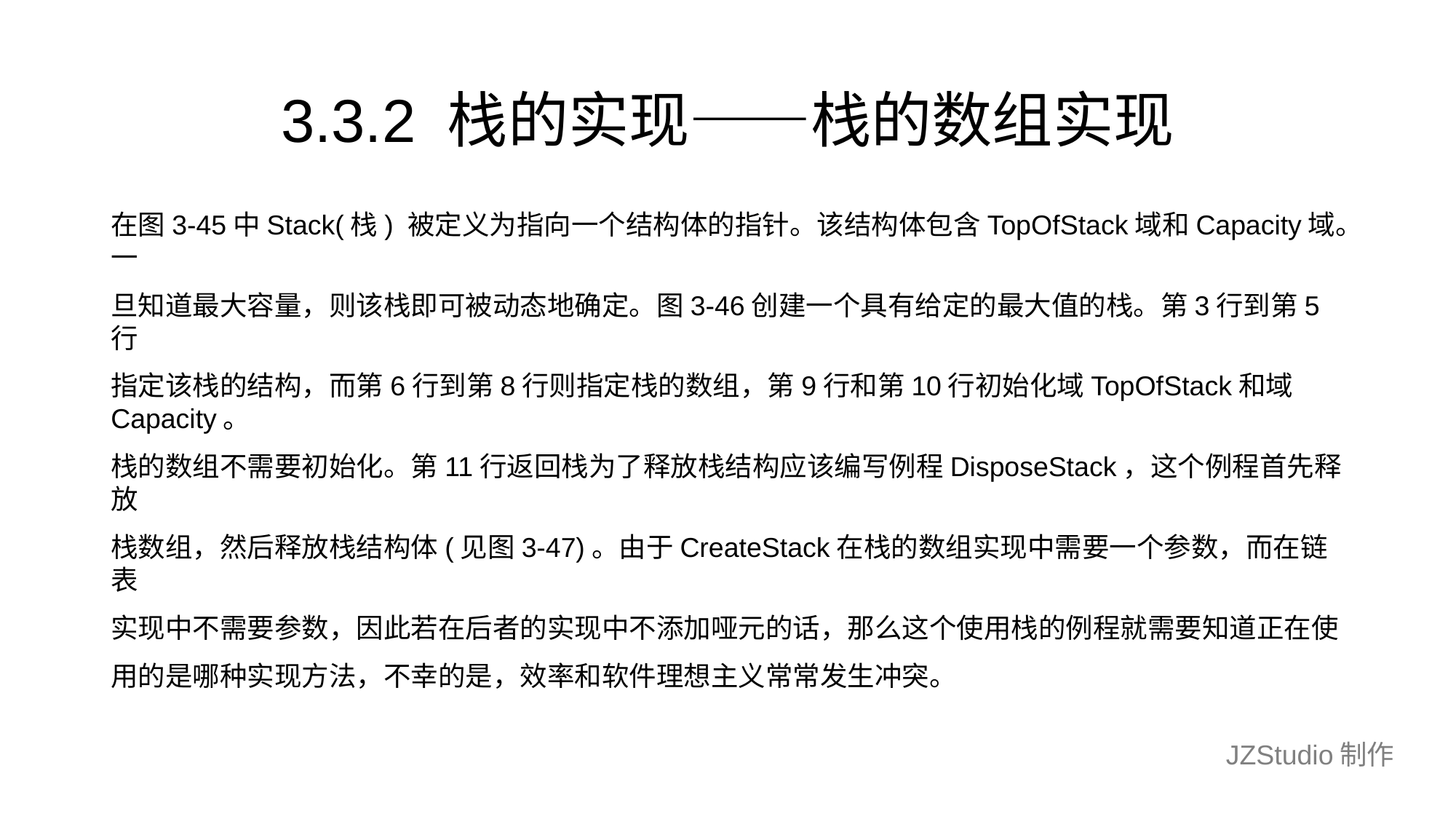

# 3.3.2 栈的实现——栈的数组实现
在图3-45中Stack(栈) 被定义为指向一个结构体的指针。该结构体包含TopOfStack域和Capacity域。一
旦知道最大容量，则该栈即可被动态地确定。图3-46创建一个具有给定的最大值的栈。第3行到第5行
指定该栈的结构，而第6行到第8行则指定栈的数组，第9行和第10行初始化域TopOfStack和域Capacity。
栈的数组不需要初始化。第11行返回栈为了释放栈结构应该编写例程DisposeStack，这个例程首先释放
栈数组，然后释放栈结构体(见图3-47)。由于CreateStack在栈的数组实现中需要一个参数，而在链表
实现中不需要参数，因此若在后者的实现中不添加哑元的话，那么这个使用栈的例程就需要知道正在使
用的是哪种实现方法，不幸的是，效率和软件理想主义常常发生冲突。